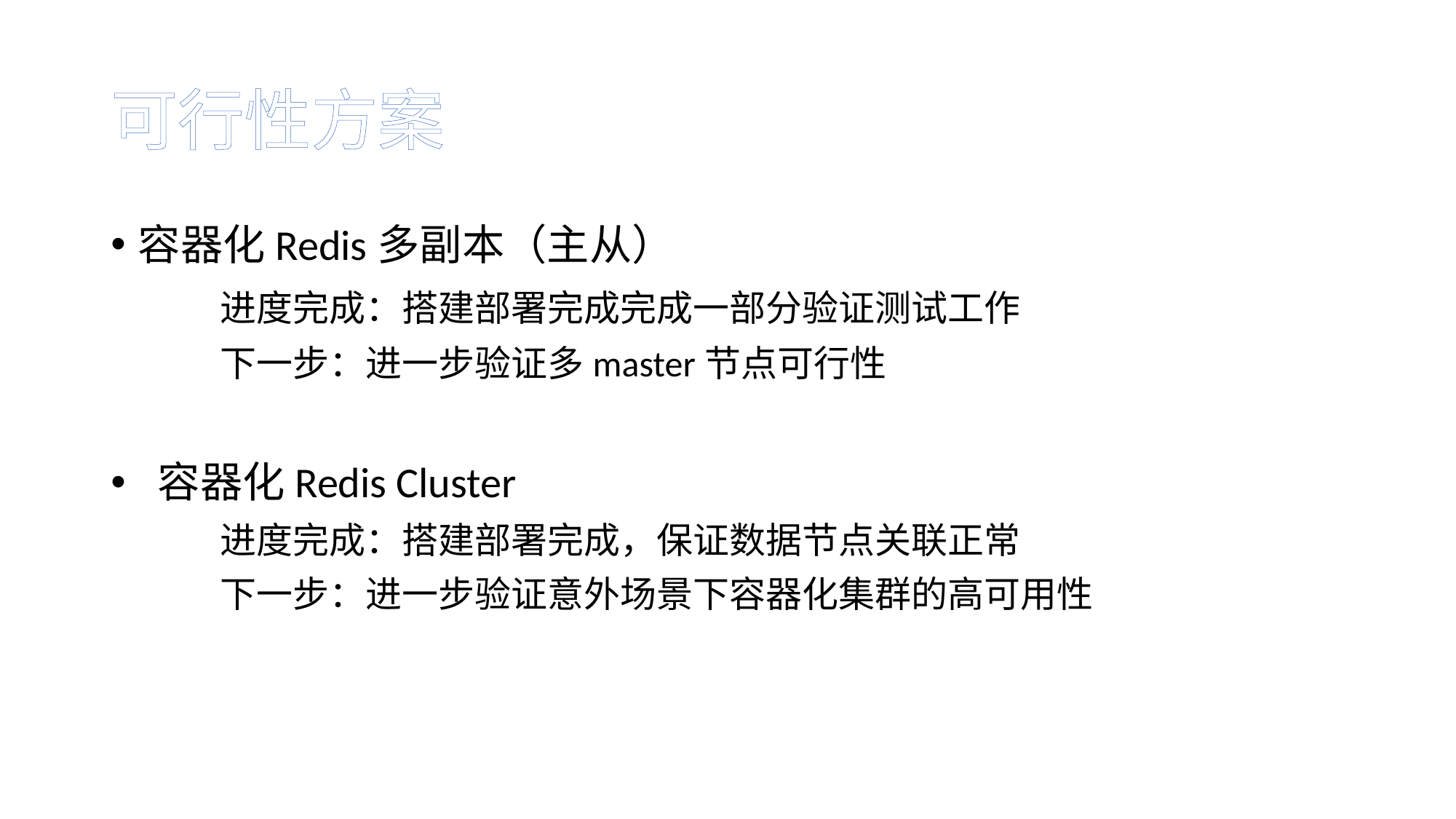

# 可行性方案
容器化Redis多副本（主从）
	进度完成：搭建部署完成完成一部分验证测试工作
	下一步：进一步验证多master节点可行性

 容器化Redis Cluster
	进度完成：搭建部署完成，保证数据节点关联正常
	下一步：进一步验证意外场景下容器化集群的高可用性